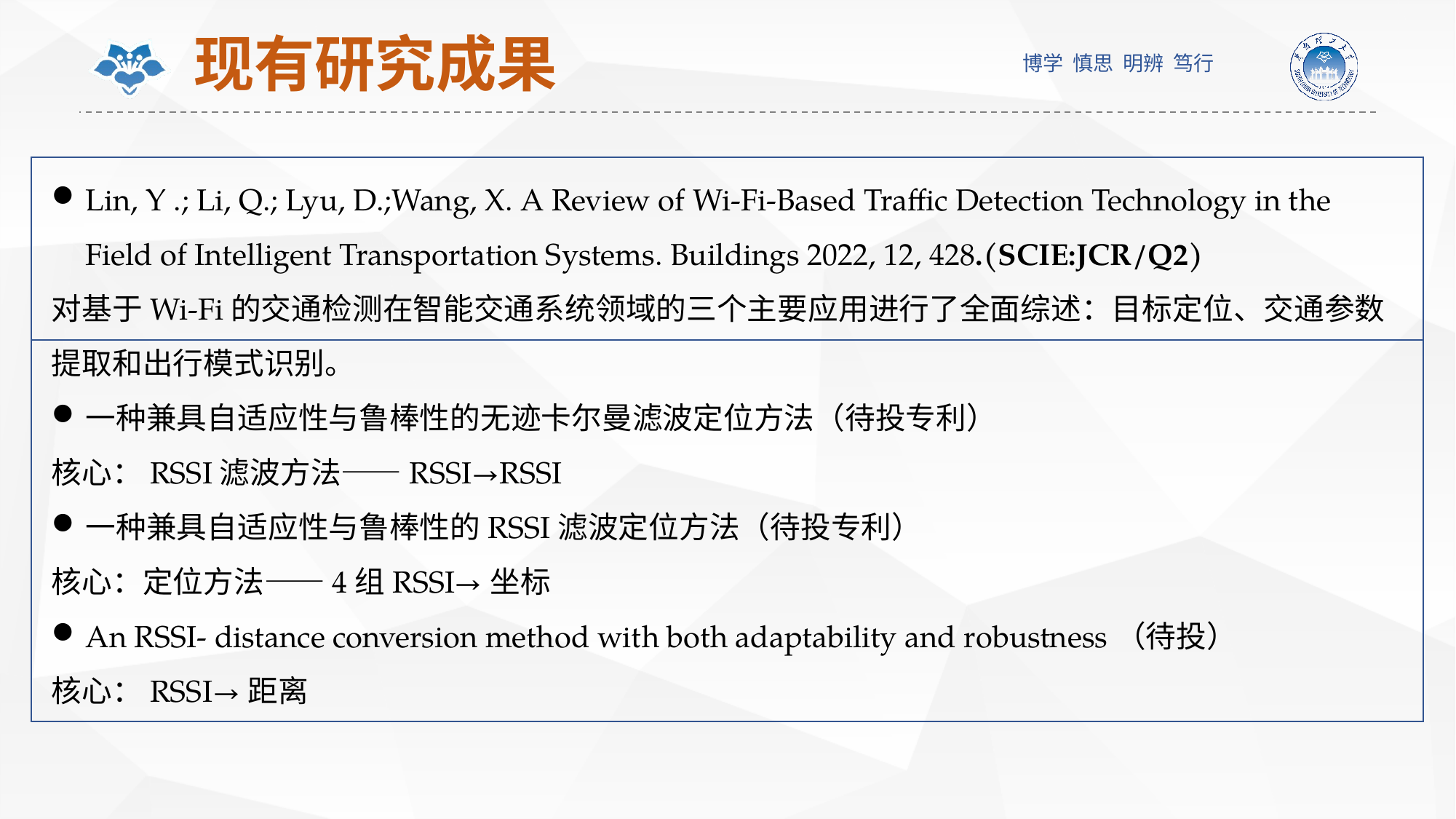

# 现有研究成果

Lin, Y .; Li, Q.; Lyu, D.;Wang, X. A Review of Wi-Fi-Based Traffic Detection Technology in the Field of Intelligent Transportation Systems. Buildings 2022, 12, 428.(SCIE:JCR/Q2)
对基于Wi-Fi的交通检测在智能交通系统领域的三个主要应用进行了全面综述：目标定位、交通参数提取和出行模式识别。
一种兼具自适应性与鲁棒性的无迹卡尔曼滤波定位方法（待投专利）
核心：RSSI滤波方法——RSSI→RSSI
一种兼具自适应性与鲁棒性的RSSI滤波定位方法（待投专利）
核心：定位方法——4组RSSI→坐标
An RSSI- distance conversion method with both adaptability and robustness（待投）
核心：RSSI→距离